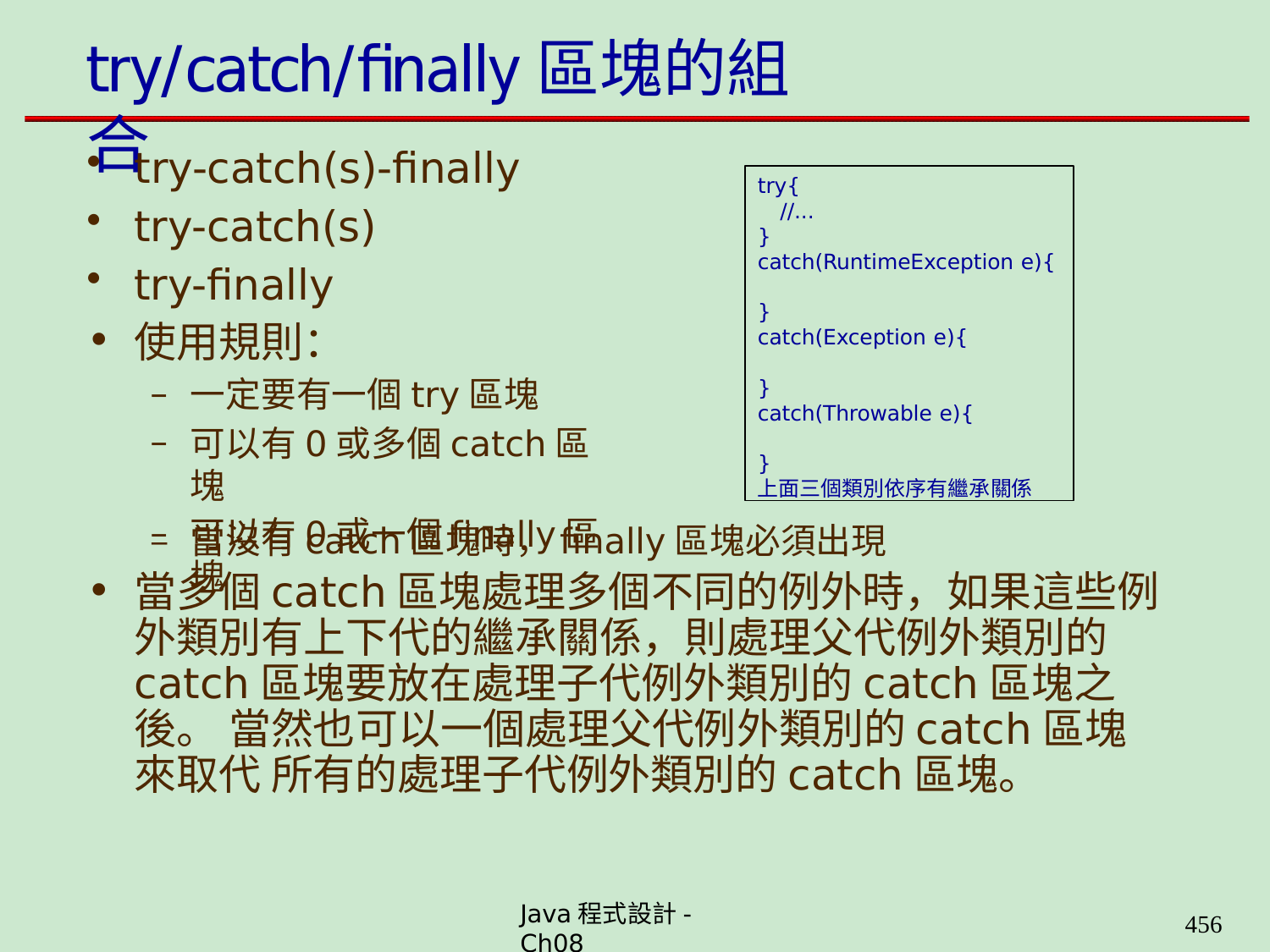

# try/catch/finally區塊的組合
try-catch(s)-finally
try-catch(s)
try-finally
使用規則：
一定要有一個try區塊
可以有0或多個catch區塊
可以有0或一個finally區塊
try{
//...
}
catch(RuntimeException e){

}
catch(Exception e){

}
catch(Throwable e){

}
上面三個類別依序有繼承關係
– 當沒有catch區塊時，finally區塊必須出現
當多個catch區塊處理多個不同的例外時，如果這些例 外類別有上下代的繼承關係，則處理父代例外類別的 catch區塊要放在處理子代例外類別的catch區塊之後。 當然也可以一個處理父代例外類別的catch區塊來取代 所有的處理子代例外類別的catch區塊。
Java程式設計-Ch08
456